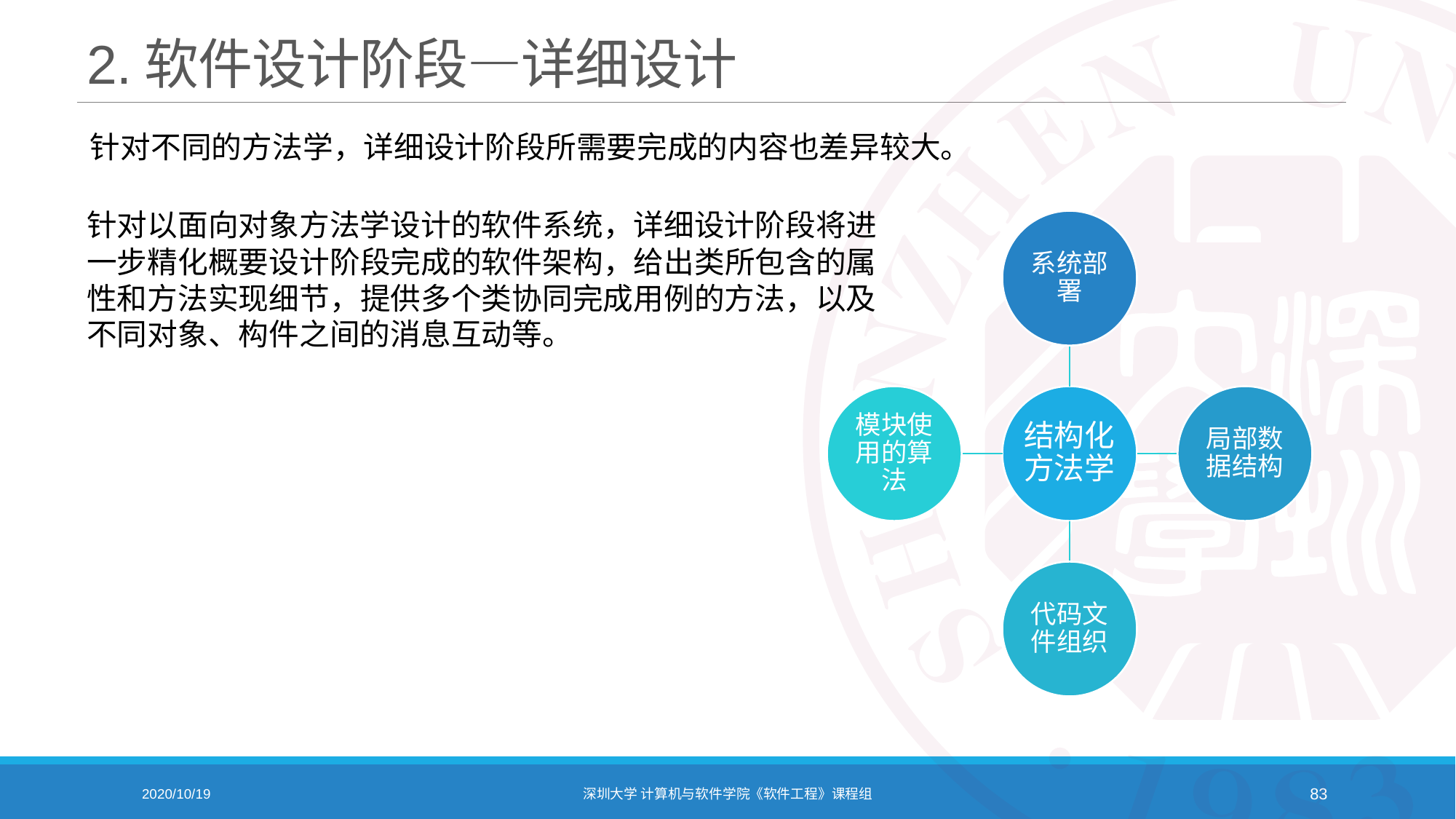

# 2.软件设计阶段—详细设计
针对不同的方法学，详细设计阶段所需要完成的内容也差异较大。
针对以面向对象方法学设计的软件系统，详细设计阶段将进一步精化概要设计阶段完成的软件架构，给出类所包含的属性和方法实现细节，提供多个类协同完成用例的方法，以及不同对象、构件之间的消息互动等。
结构化方法学

系统部署

局部数据结构

代码文件组织

模块使用的算法
2020/10/19
深圳大学 计算机与软件学院《软件工程》课程组
83